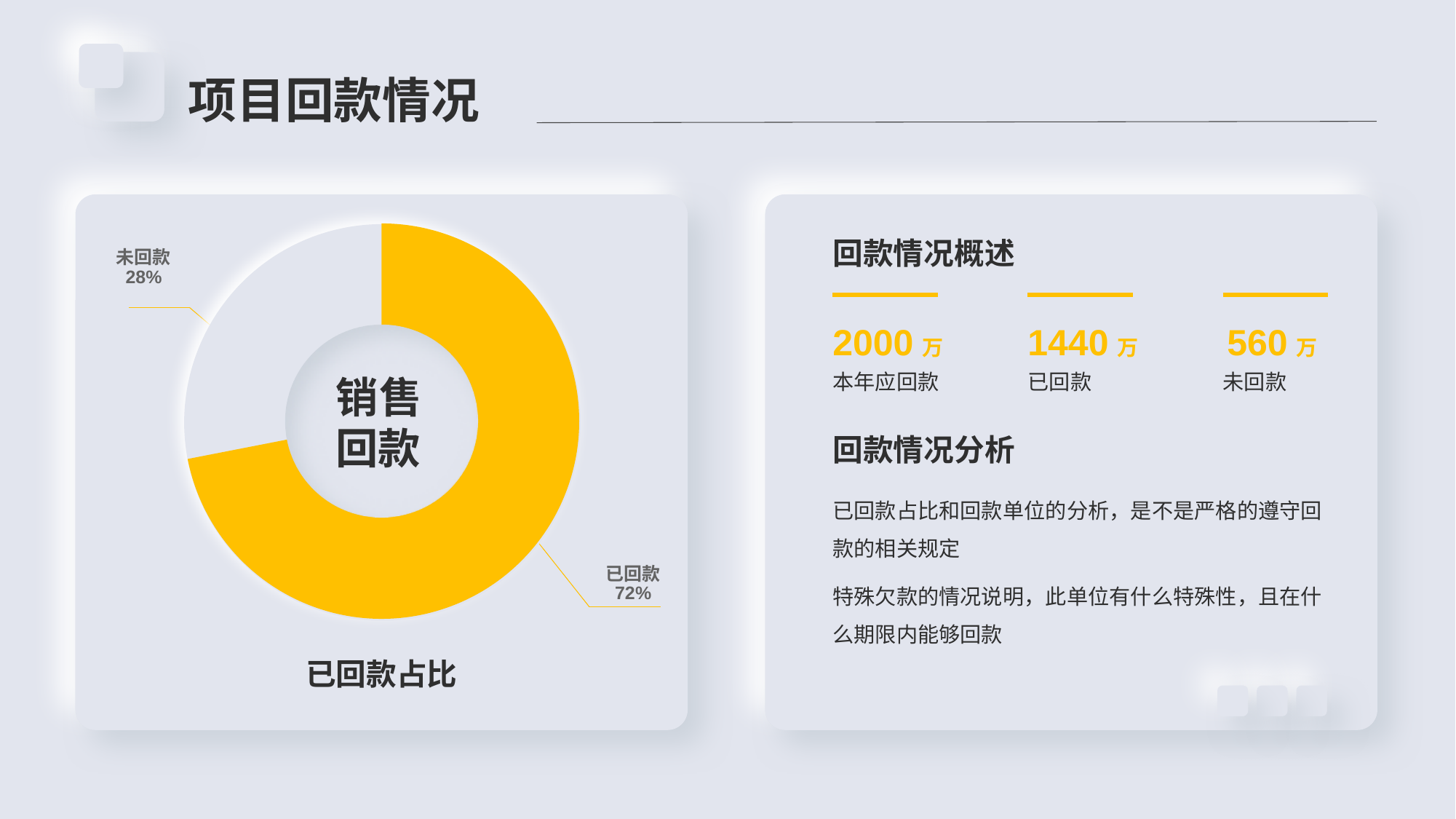

项目回款情况

### Chart

| Category | 销售回款 |
|---|---|
| 已回款 | 8.2 |
| 未回款 | 3.2 |
销售回款

已回款占比

回款情况概述
2000万
1440万
560万
本年应回款
已回款
未回款
回款情况分析
已回款占比和回款单位的分析，是不是严格的遵守回款的相关规定
特殊欠款的情况说明，此单位有什么特殊性，且在什么期限内能够回款